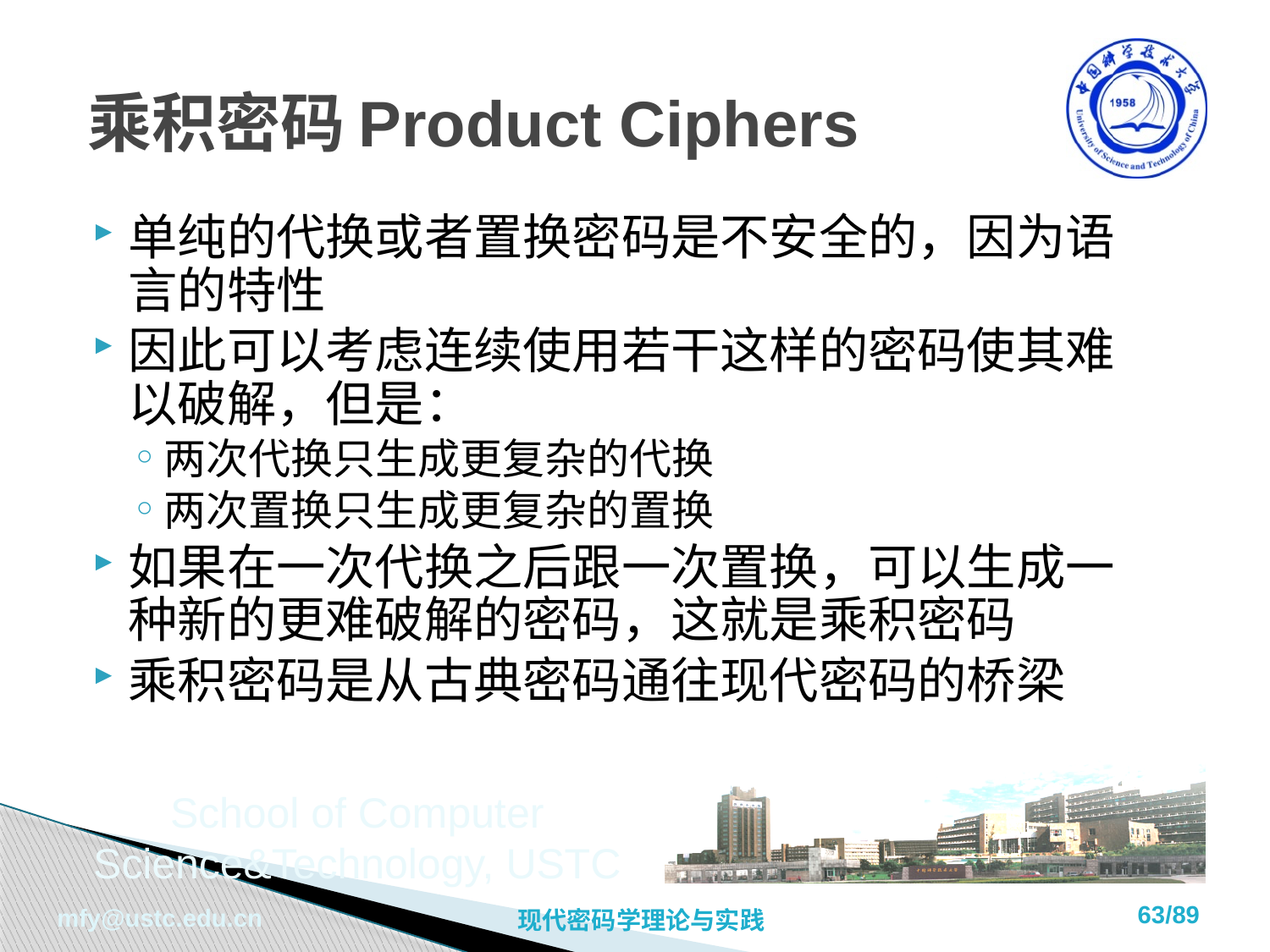

# 乘积密码Product Ciphers
单纯的代换或者置换密码是不安全的，因为语言的特性
因此可以考虑连续使用若干这样的密码使其难以破解，但是：
两次代换只生成更复杂的代换
两次置换只生成更复杂的置换
如果在一次代换之后跟一次置换，可以生成一种新的更难破解的密码，这就是乘积密码
乘积密码是从古典密码通往现代密码的桥梁